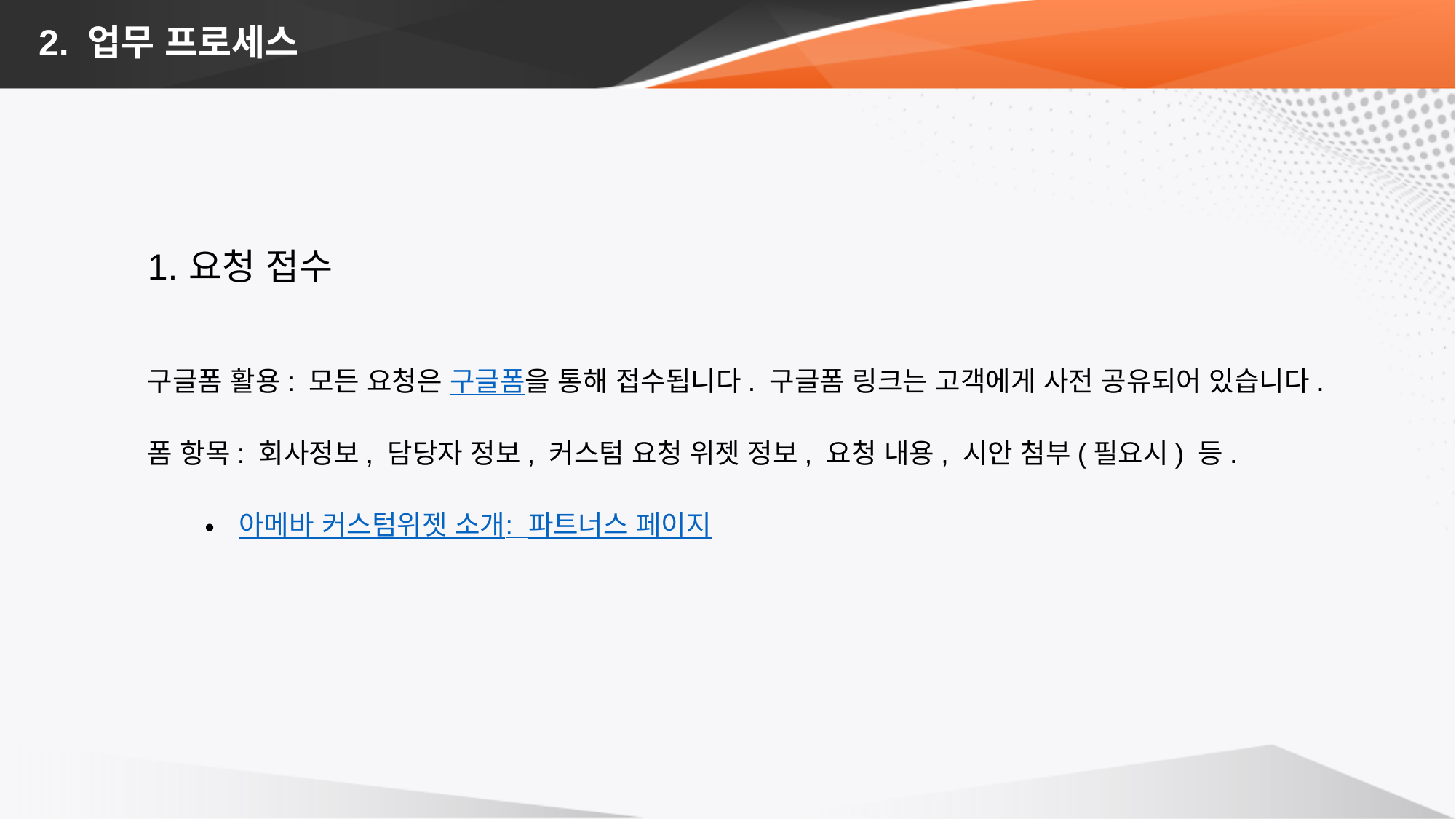

# 2. 업무 프로세스
요청 접수

구글폼 활용: 모든 요청은 구글폼을 통해 접수됩니다. 구글폼 링크는 고객에게 사전 공유되어 있습니다.

폼 항목: 회사정보, 담당자 정보, 커스텀 요청 위젯 정보, 요청 내용, 시안 첨부(필요시) 등.
아메바 커스텀위젯 소개:  파트너스 페이지